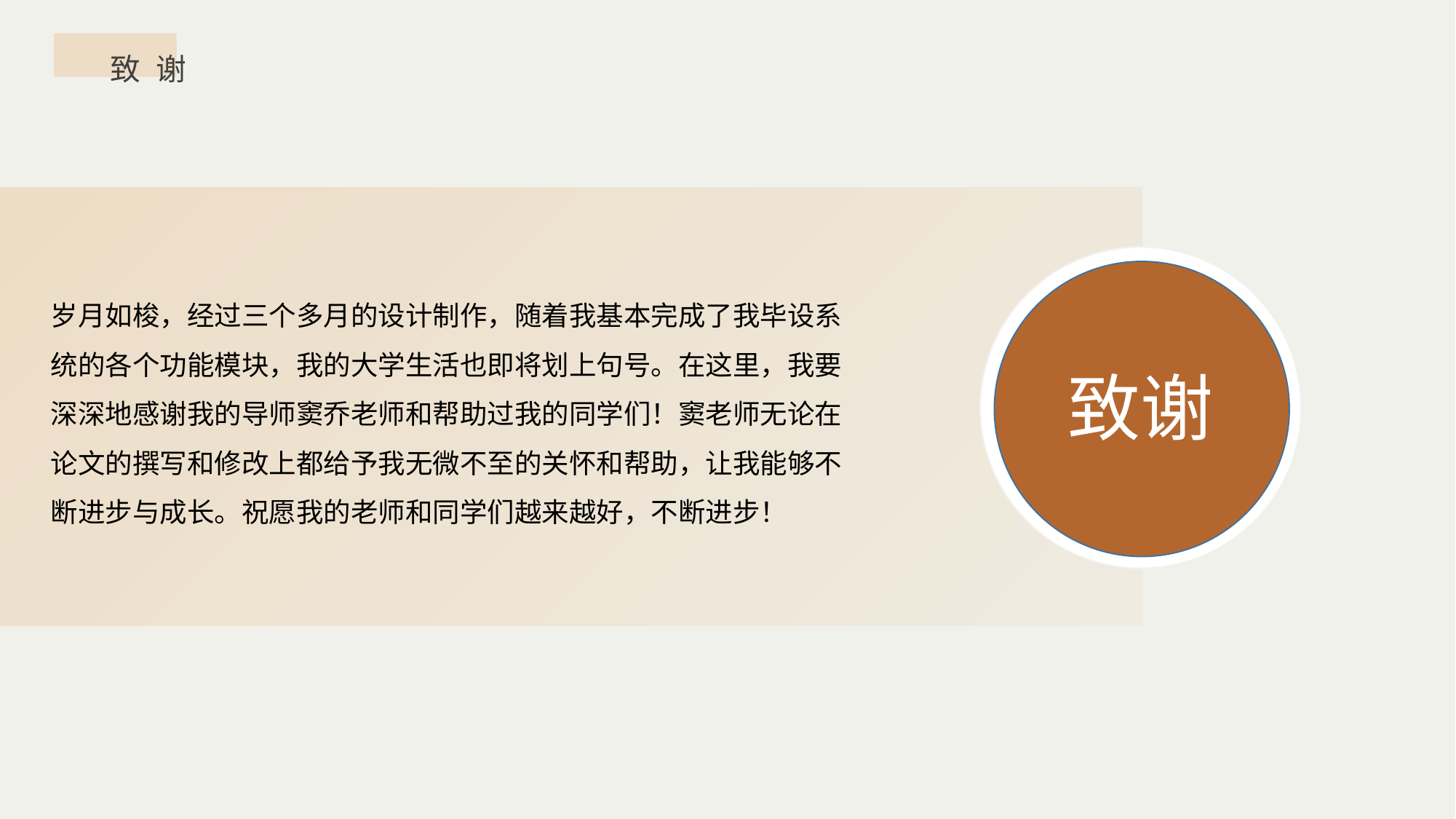

致谢

岁月如梭，经过三个多月的设计制作，随着我基本完成了我毕设系统的各个功能模块，我的大学生活也即将划上句号。在这里，我要深深地感谢我的导师窦乔老师和帮助过我的同学们！窦老师无论在论文的撰写和修改上都给予我无微不至的关怀和帮助，让我能够不断进步与成长。祝愿我的老师和同学们越来越好，不断进步！
致谢